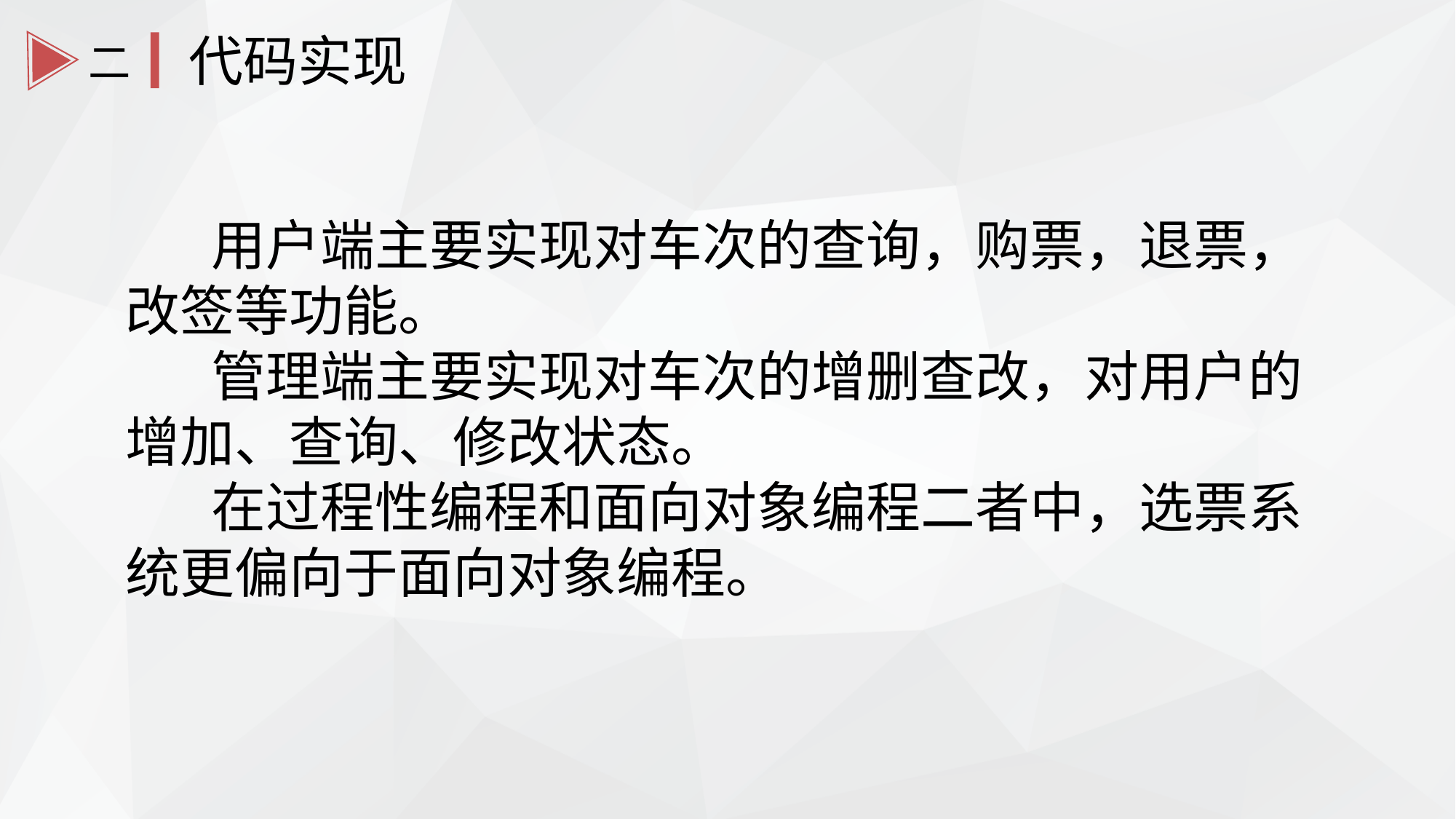

代码实现
二

      用户端主要实现对车次的查询，购票，退票，改签等功能。
      管理端主要实现对车次的增删查改，对用户的增加、查询、修改状态。
      在过程性编程和面向对象编程二者中，选票系统更偏向于面向对象编程。